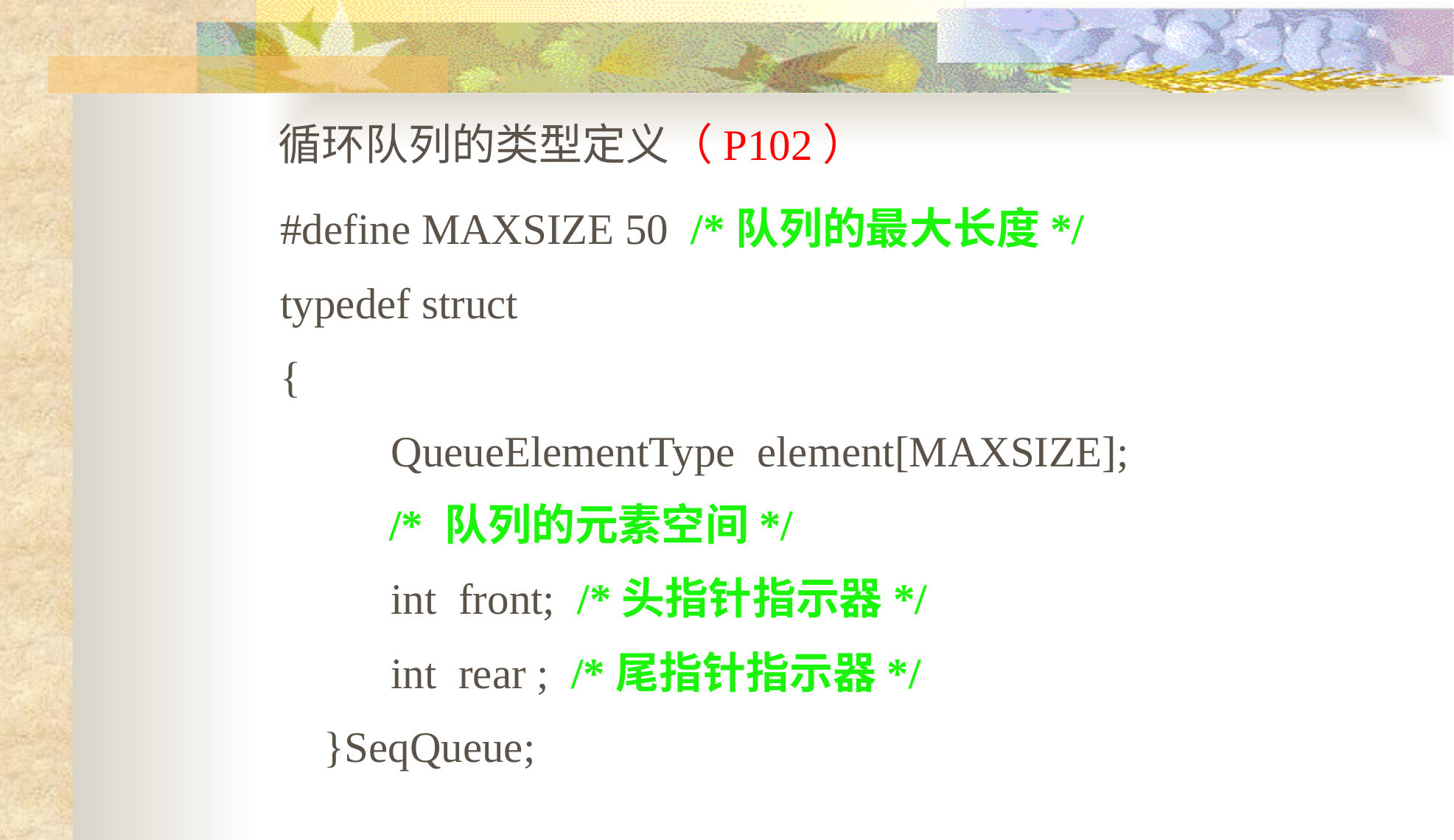

循环队列的类型定义（P102）
#define MAXSIZE 50  /*队列的最大长度*/
typedef struct
{
	QueueElementType  element[MAXSIZE];
          /* 队列的元素空间*/
	int  front;  /*头指针指示器*/
	int  rear ;  /*尾指针指示器*/
    }SeqQueue;